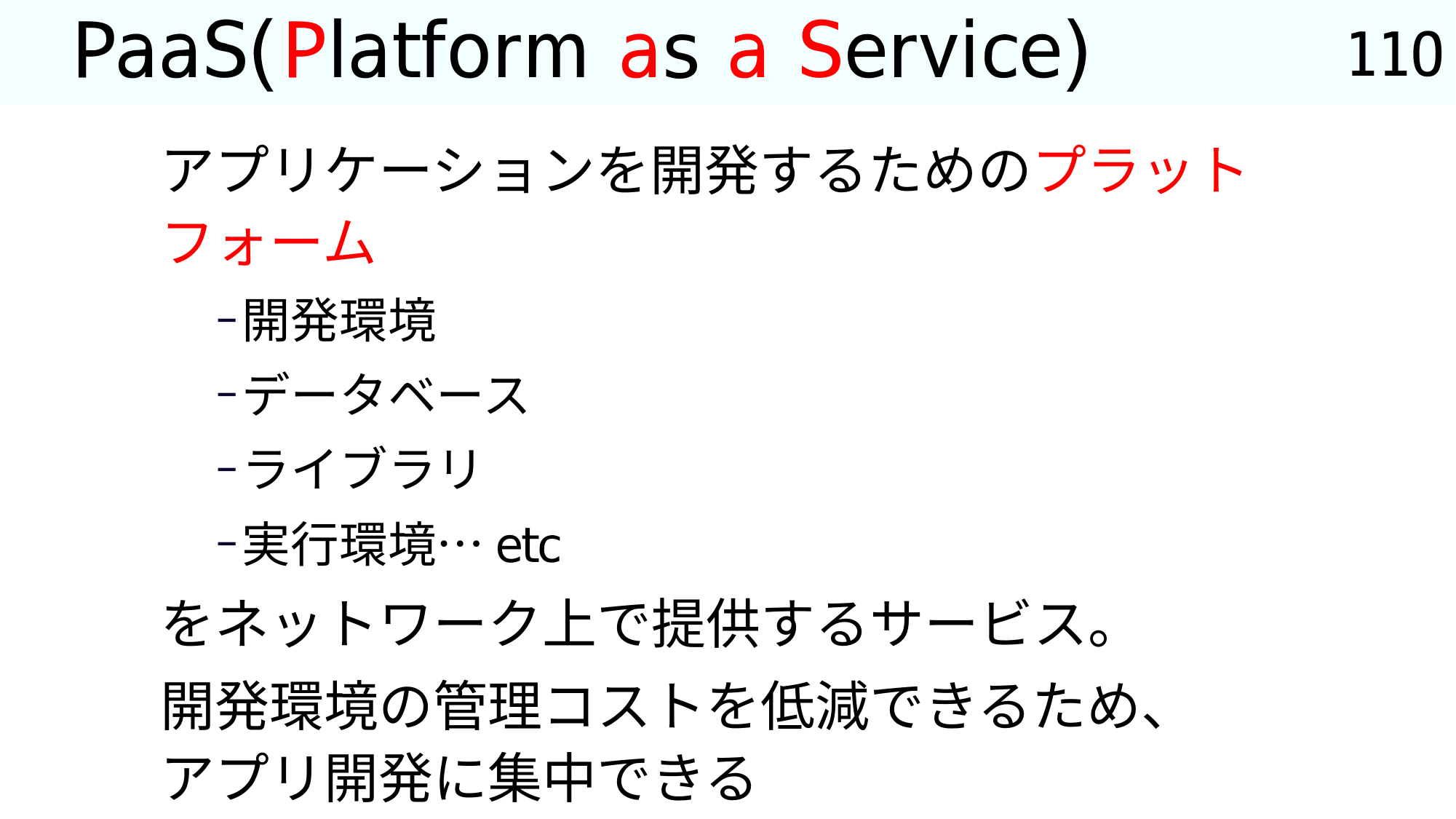

110
# PaaS(Platform as a Service)
アプリケーションを開発するためのプラットフォーム
開発環境
データベース
ライブラリ
実行環境…etc
をネットワーク上で提供するサービス。
開発環境の管理コストを低減できるため、
アプリ開発に集中できる